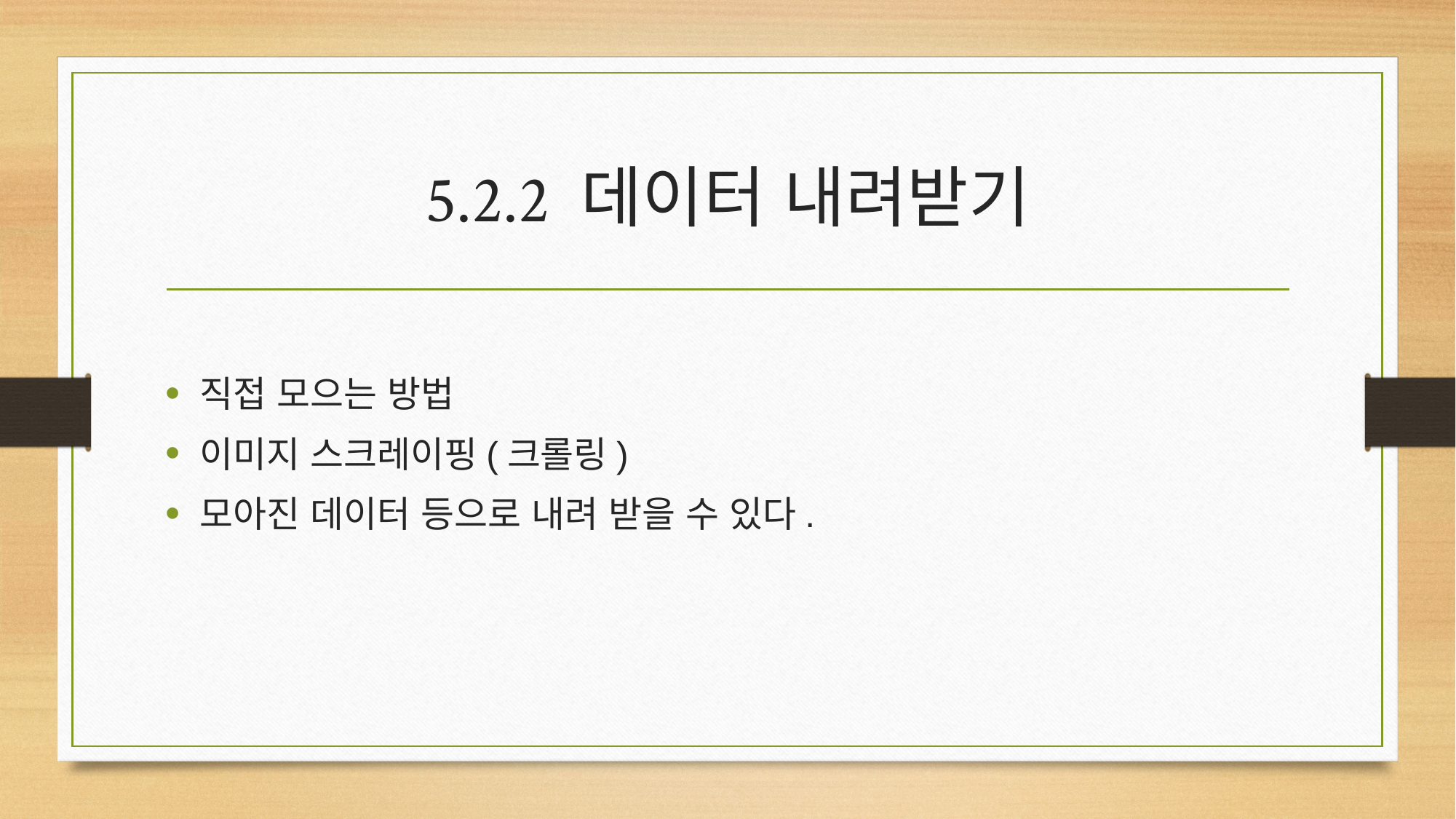

# 5.2.2 데이터 내려받기

직접 모으는 방법
이미지 스크레이핑(크롤링)
모아진 데이터 등으로 내려 받을 수 있다.